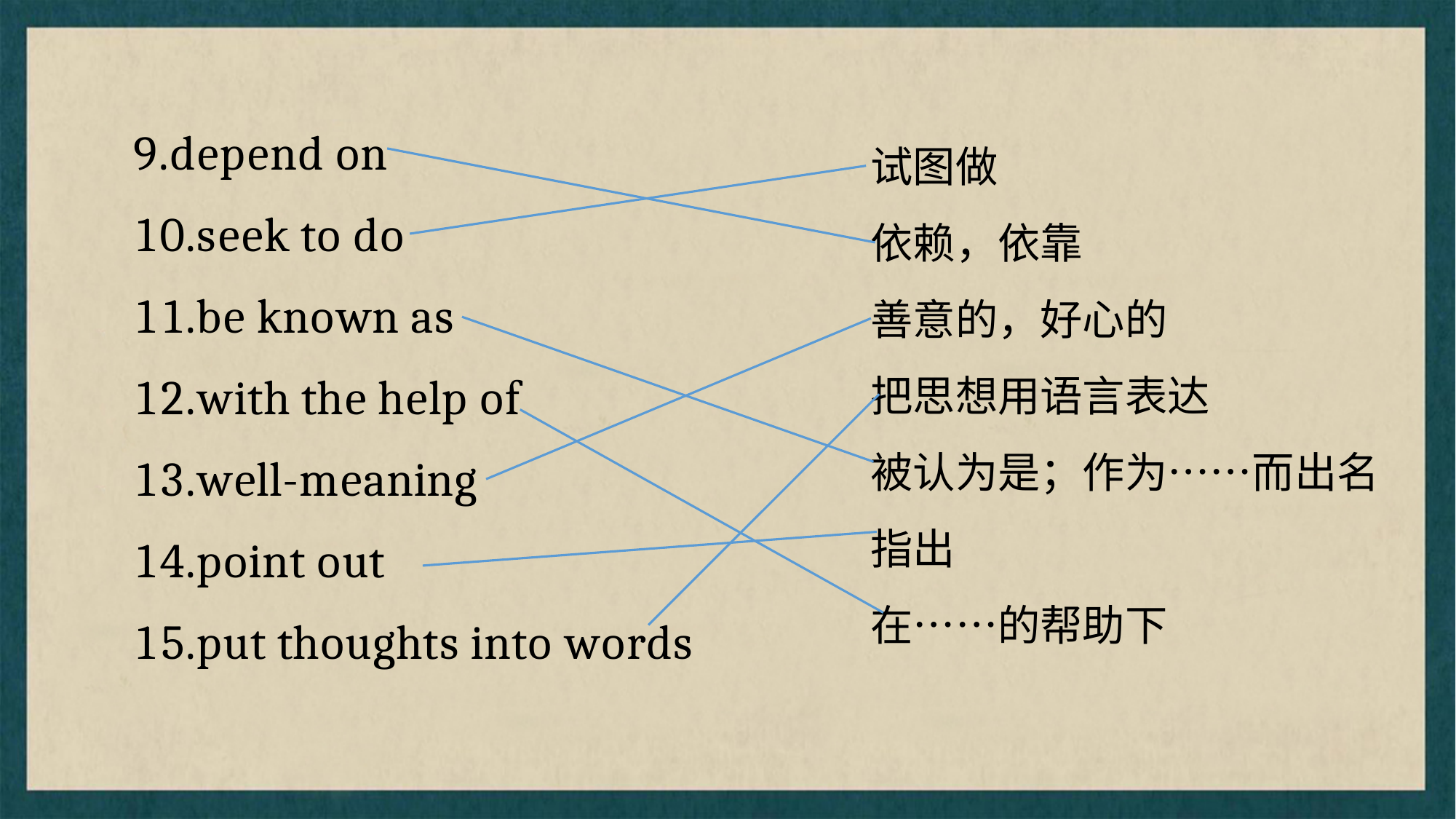

9.depend on
10.seek to do
11.be known as
12.with the help of
13.well-meaning
14.point out
15.put thoughts into words

试图做
依赖，依靠
善意的，好心的
把思想用语言表达
被认为是；作为……而出名
指出
在……的帮助下